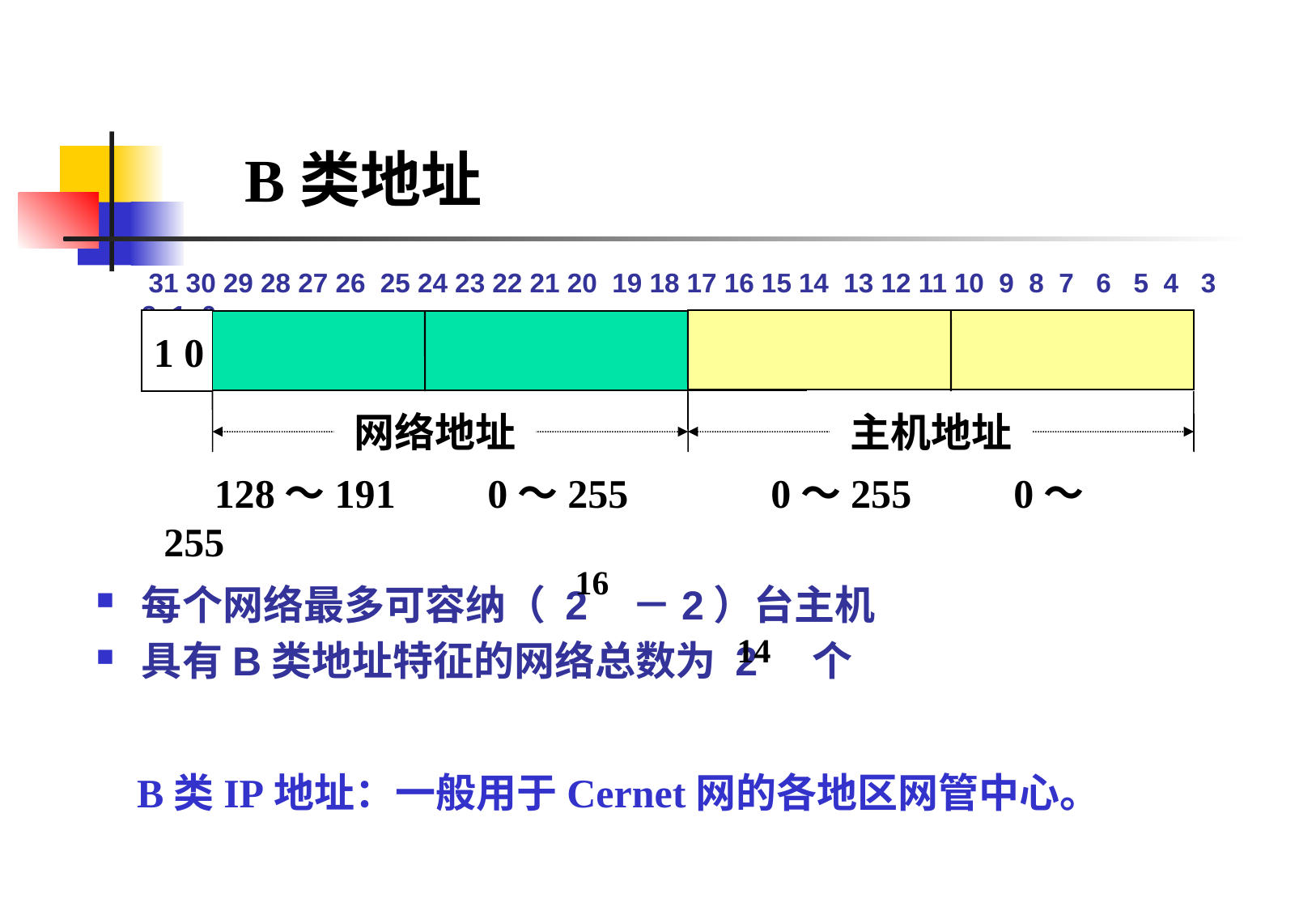

B类地址
       31 30 29 28 27 26  25 24 23 22 21 20  19 18 17 16 15 14  13 12 11 10  9  8  7   6   5  4   3   2  1  0

每个网络最多可容纳（ 2   －2）台主机
具有B类地址特征的网络总数为 2    个

1 0

网络地址
主机地址

     128～191	        0～255		0～255	0～255
16
14
B类IP地址：一般用于Cernet网的各地区网管中心。